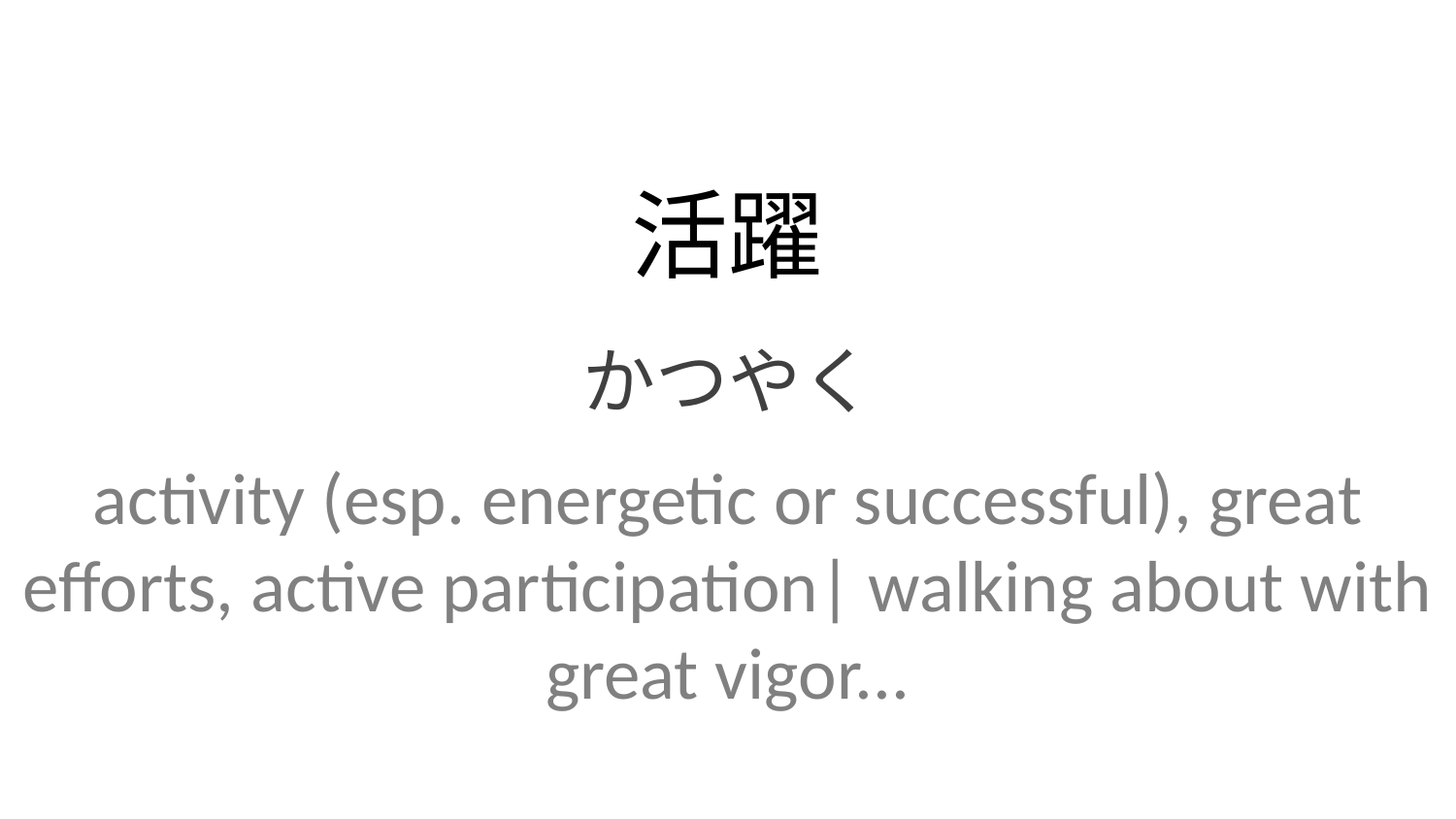

活躍

かつやく
activity (esp. energetic or successful), great efforts, active participation| walking about with great vigor...